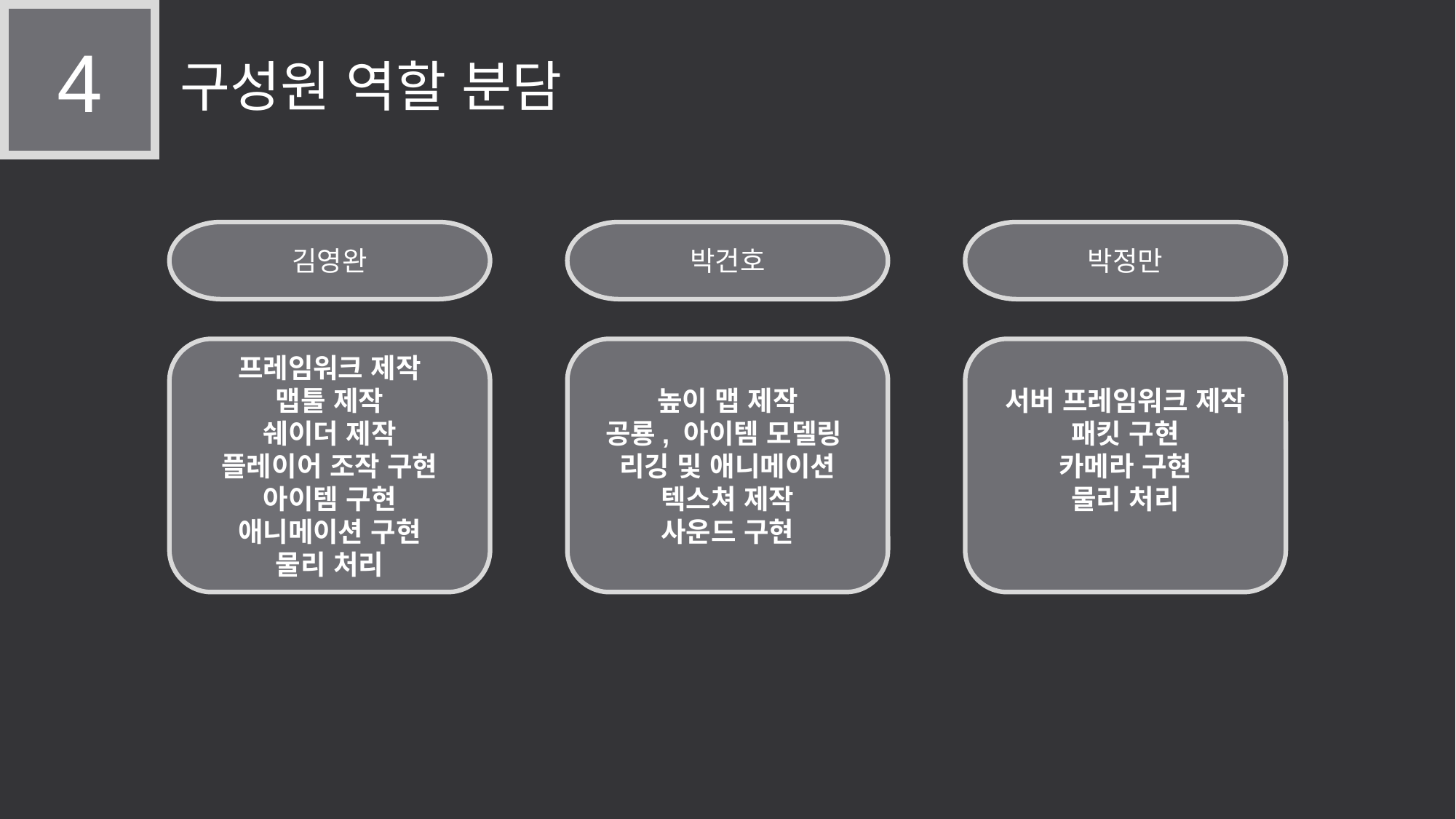

4
구성원 역할 분담
박건호
박정만
김영완
높이 맵 제작
공룡, 아이템 모델링
리깅 및 애니메이션
텍스쳐 제작
사운드 구현
서버 프레임워크 제작
패킷 구현
카메라 구현
물리 처리

프레임워크 제작
맵툴 제작
쉐이더 제작
플레이어 조작 구현
아이템 구현
애니메이션 구현
물리 처리